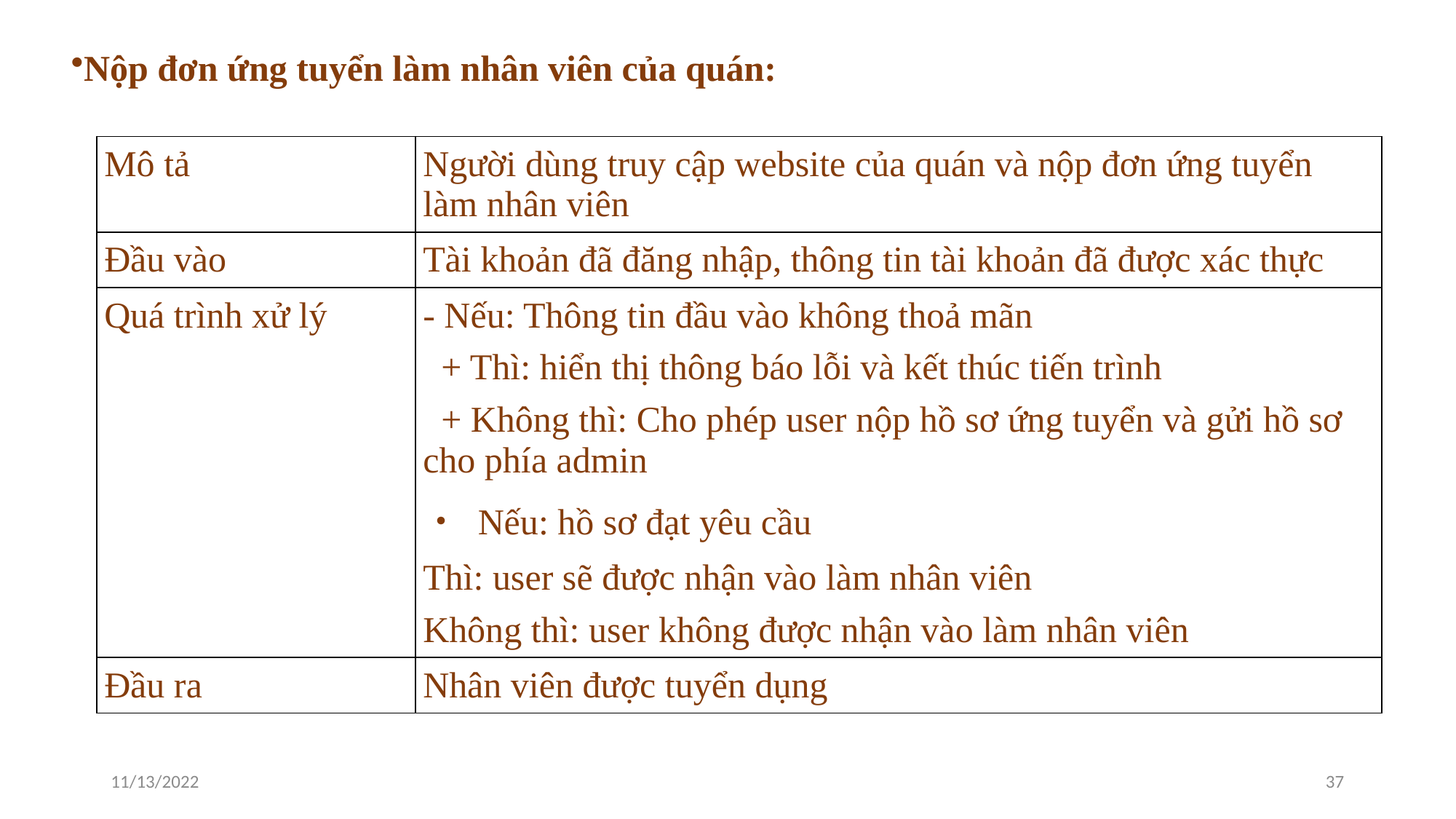

Nộp đơn ứng tuyển làm nhân viên của quán:

| Mô tả | Người dùng truy cập website của quán và nộp đơn ứng tuyển làm nhân viên |
| --- | --- |
| Đầu vào | Tài khoản đã đăng nhập, thông tin tài khoản đã được xác thực |
| Quá trình xử lý | - Nếu: Thông tin đầu vào không thoả mãn   + Thì: hiển thị thông báo lỗi và kết thúc tiến trình   + Không thì: Cho phép user nộp hồ sơ ứng tuyển và gửi hồ sơ cho phía admin ・ Nếu: hồ sơ đạt yêu cầu Thì: user sẽ được nhận vào làm nhân viên Không thì: user không được nhận vào làm nhân viên |
| Đầu ra | Nhân viên được tuyển dụng |
11/13/2022
37